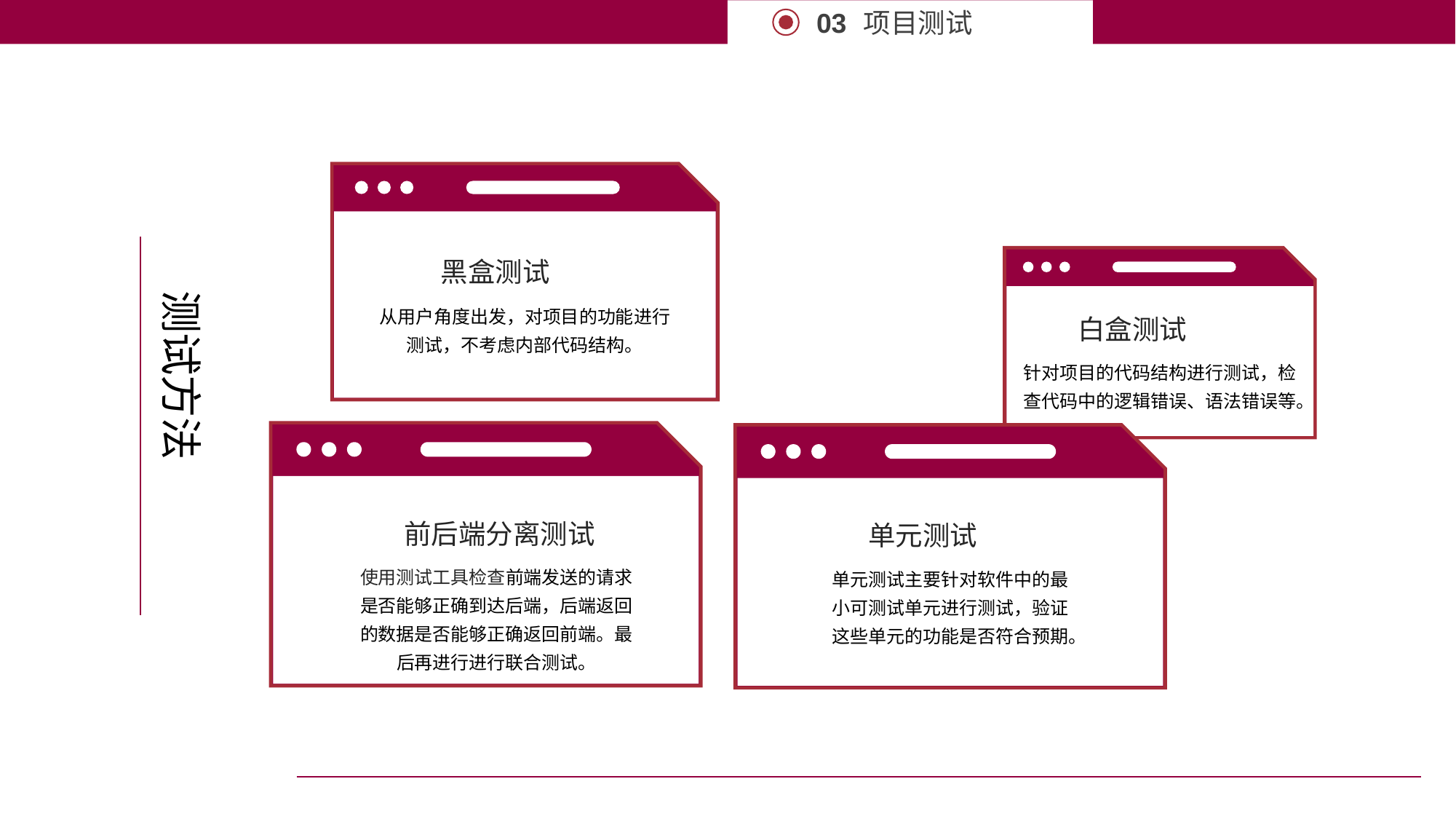

项目测试
03

黑盒测试
从用户角度出发，对项目的功能进行测试，不考虑内部代码结构。

测试方法

白盒测试
针对项目的代码结构进行测试，检查代码中的逻辑错误、语法错误等。

前后端分离测试
使用测试工具检查前端发送的请求是否能够正确到达后端，后端返回的数据是否能够正确返回前端。最后再进行进行联合测试。

单元测试
单元测试主要针对软件中的最小可测试单元进行测试，验证这些单元的功能是否符合预期。